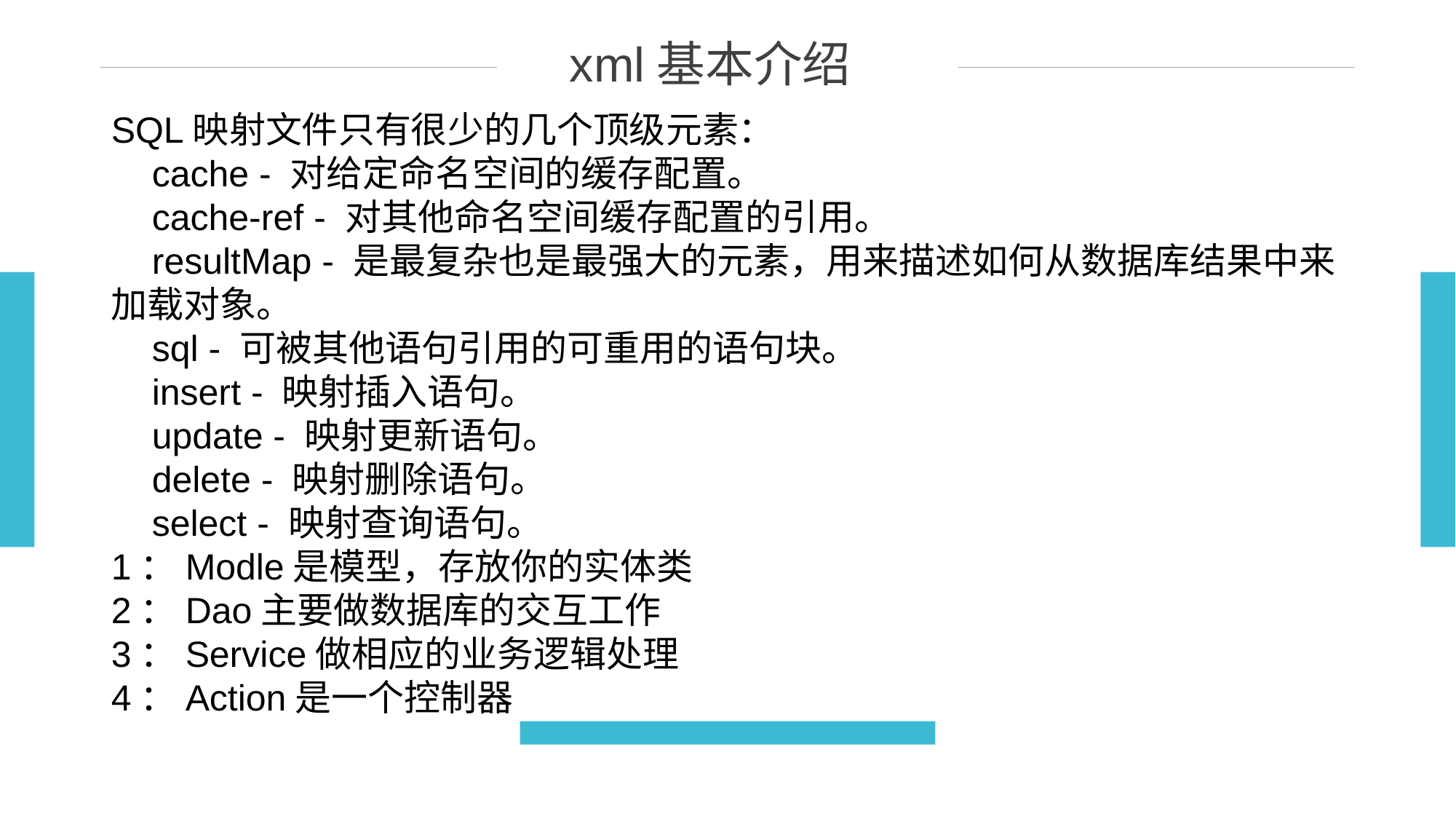

xml基本介绍
SQL映射文件只有很少的几个顶级元素：
    cache - 对给定命名空间的缓存配置。
    cache-ref - 对其他命名空间缓存配置的引用。
    resultMap - 是最复杂也是最强大的元素，用来描述如何从数据库结果中来加载对象。
    sql - 可被其他语句引用的可重用的语句块。
    insert - 映射插入语句。
    update - 映射更新语句。
    delete - 映射删除语句。
    select - 映射查询语句。
1：Modle是模型，存放你的实体类
2：Dao主要做数据库的交互工作
3：Service做相应的业务逻辑处理
4：Action是一个控制器